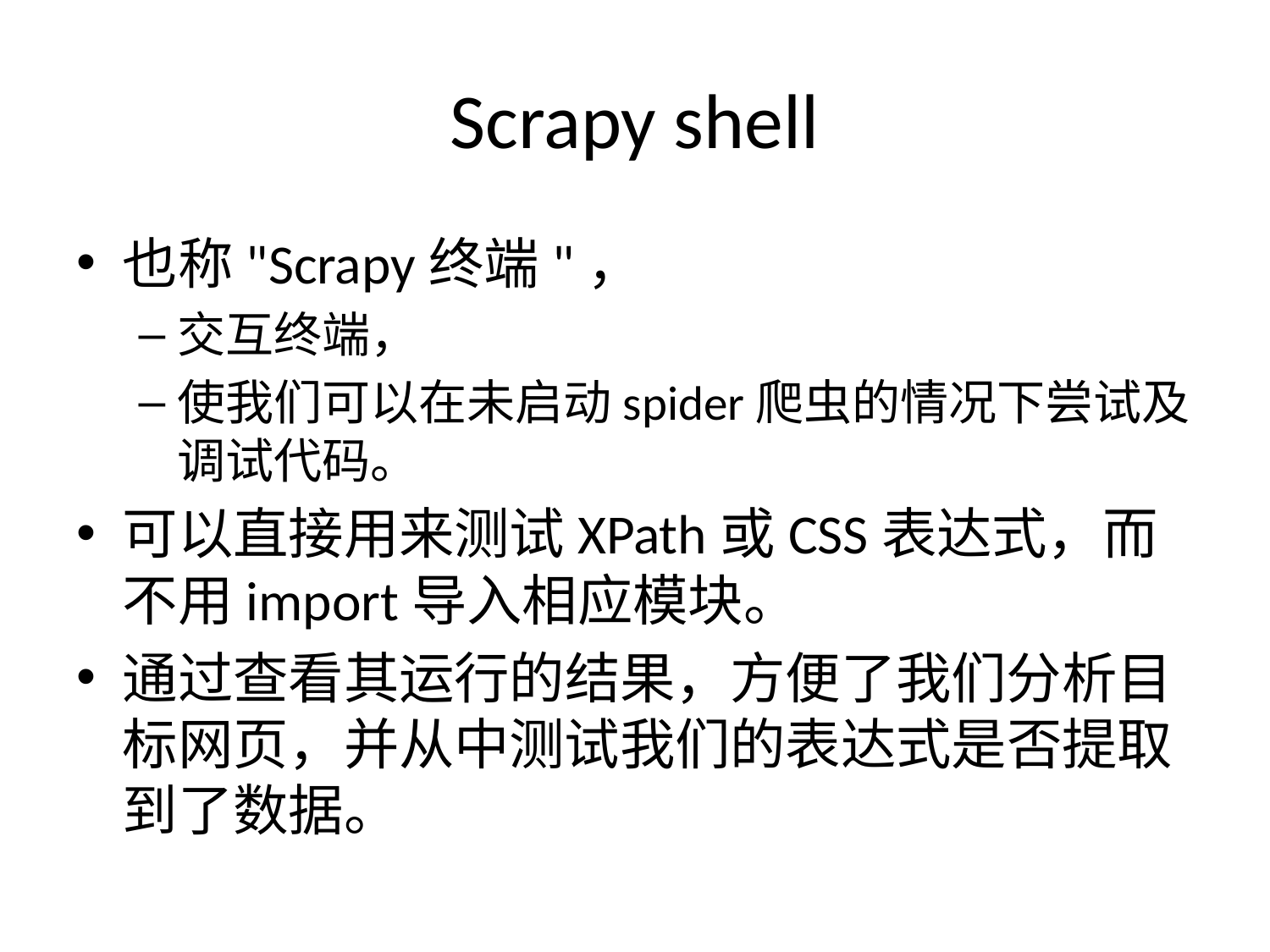

# Scrapy shell
也称"Scrapy终端"，
交互终端，
使我们可以在未启动spider爬虫的情况下尝试及调试代码。
可以直接用来测试XPath或CSS表达式，而不用import导入相应模块。
通过查看其运行的结果，方便了我们分析目标网页，并从中测试我们的表达式是否提取到了数据。